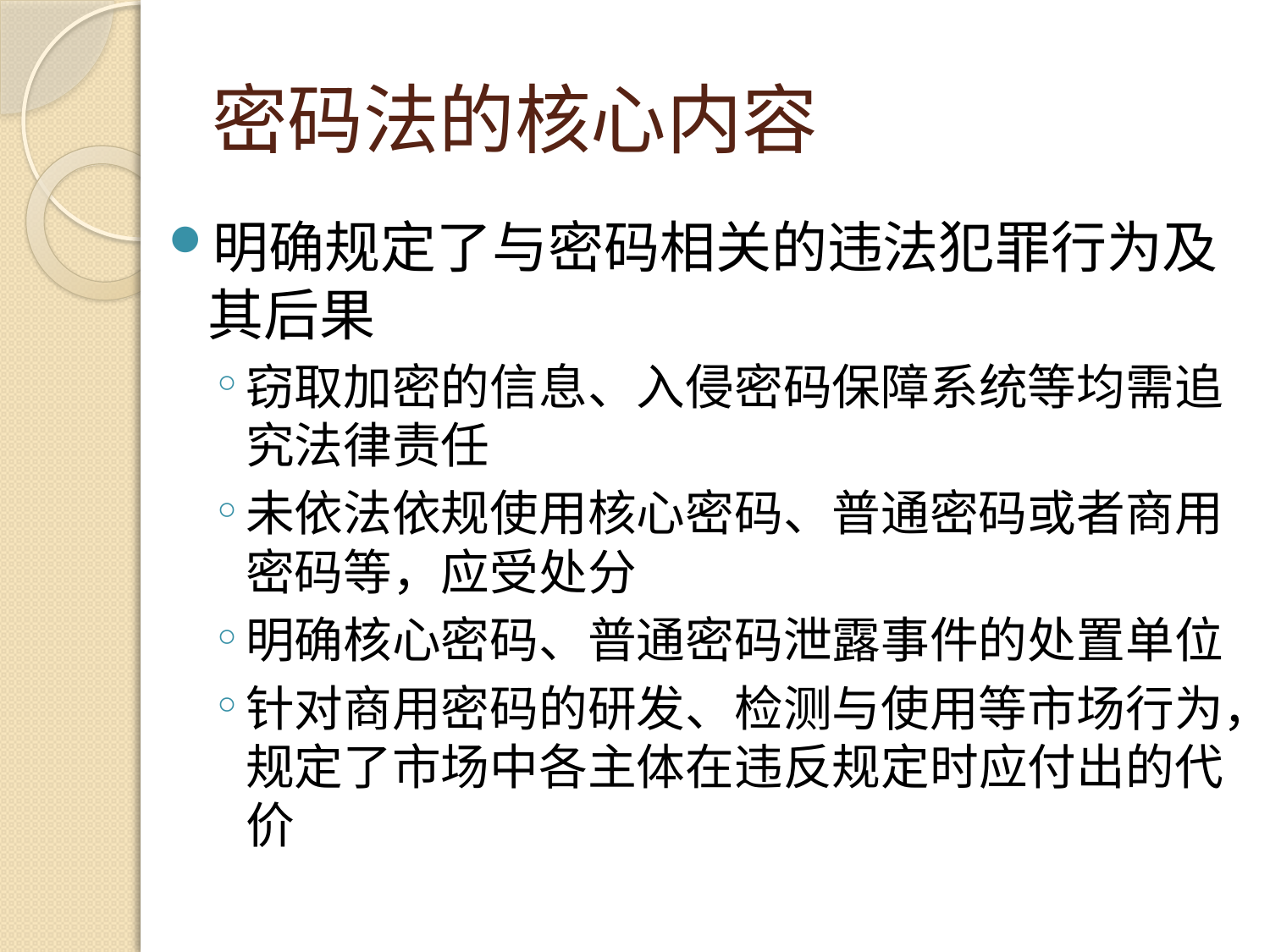

# 密码法的核心内容
明确规定了与密码相关的违法犯罪行为及其后果
窃取加密的信息、入侵密码保障系统等均需追究法律责任
未依法依规使用核心密码、普通密码或者商用密码等，应受处分
明确核心密码、普通密码泄露事件的处置单位
针对商用密码的研发、检测与使用等市场行为，规定了市场中各主体在违反规定时应付出的代价